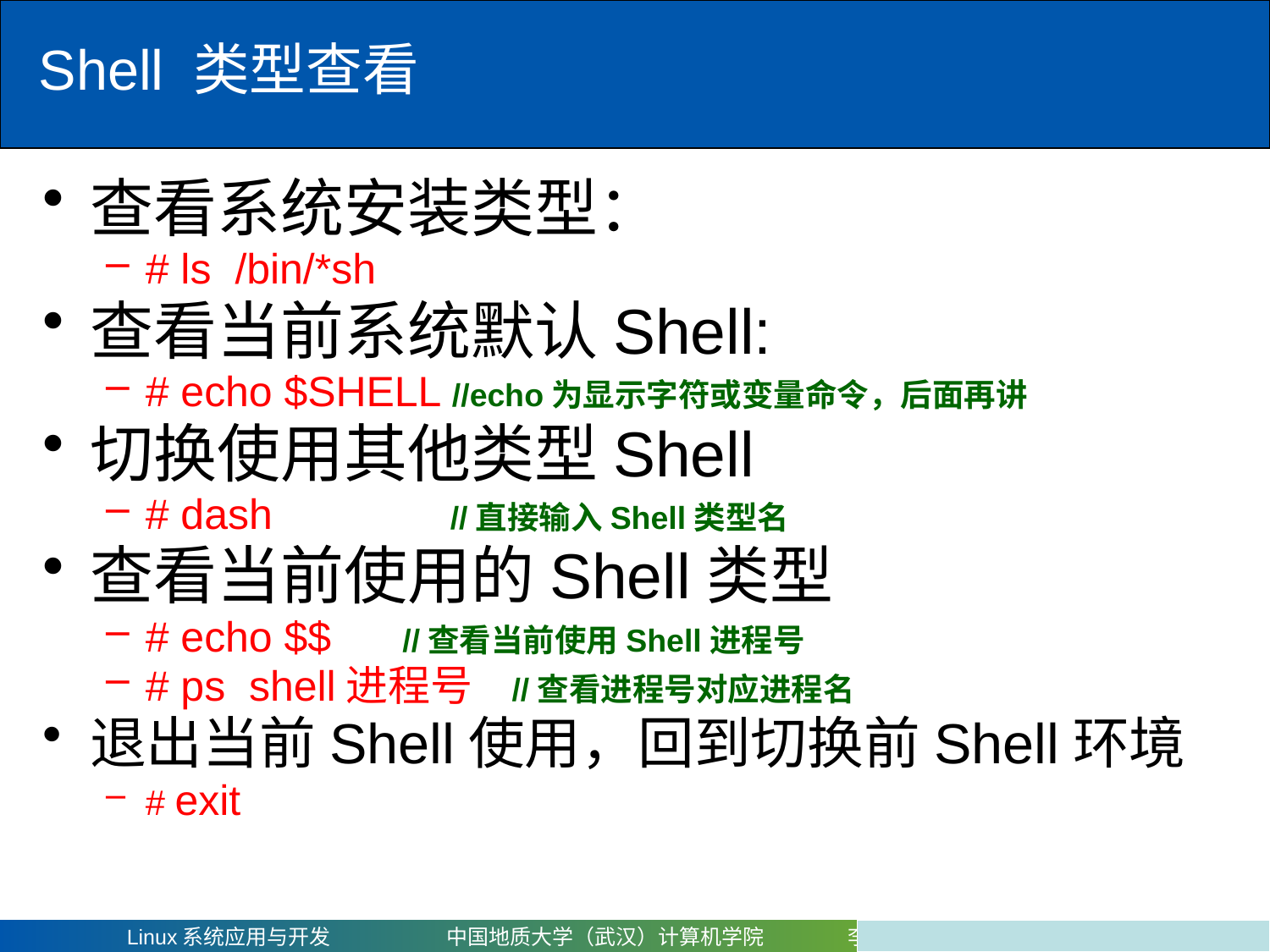

# Shell 类型查看
查看系统安装类型：
# ls  /bin/*sh
查看当前系统默认Shell:
# echo $SHELL //echo为显示字符或变量命令，后面再讲
切换使用其他类型Shell
# dash               //直接输入Shell类型名
查看当前使用的Shell类型
# echo $$      //查看当前使用Shell进程号
# ps  shell进程号   //查看进程号对应进程名
退出当前Shell使用，回到切换前Shell环境
# exit